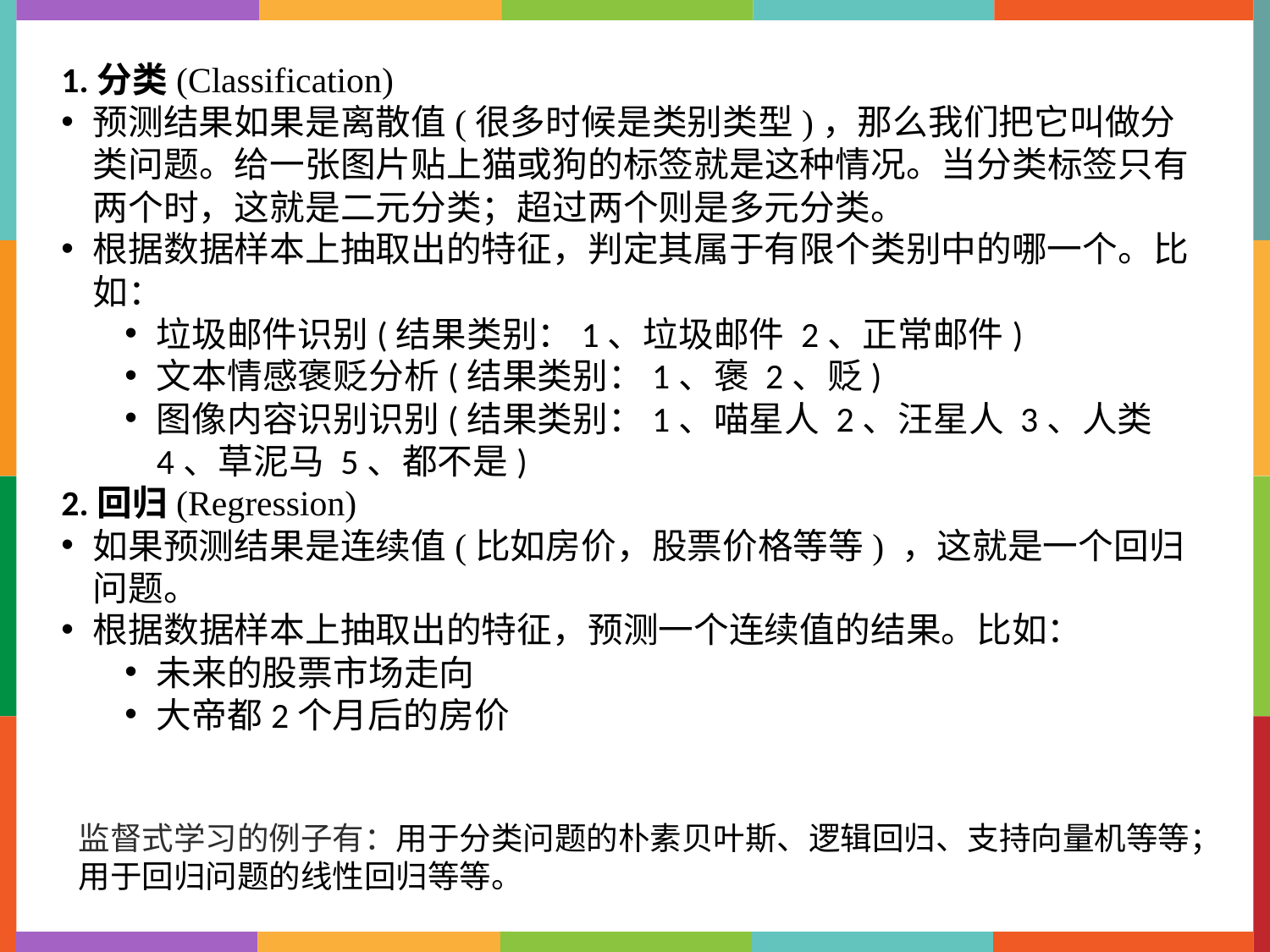

1.分类(Classification)
预测结果如果是离散值(很多时候是类别类型)，那么我们把它叫做分类问题。给一张图片贴上猫或狗的标签就是这种情况。当分类标签只有两个时，这就是二元分类；超过两个则是多元分类。
根据数据样本上抽取出的特征，判定其属于有限个类别中的哪一个。比如：
垃圾邮件识别(结果类别：1、垃圾邮件 2、正常邮件)
文本情感褒贬分析(结果类别：1、褒 2、贬)
图像内容识别识别(结果类别：1、喵星人 2、汪星人 3、人类 4、草泥马 5、都不是)
2.回归(Regression)
如果预测结果是连续值(比如房价，股票价格等等) ，这就是一个回归问题。
根据数据样本上抽取出的特征，预测一个连续值的结果。比如：
未来的股票市场走向
大帝都2个月后的房价
监督式学习的例子有：用于分类问题的朴素贝叶斯、逻辑回归、支持向量机等等；用于回归问题的线性回归等等。